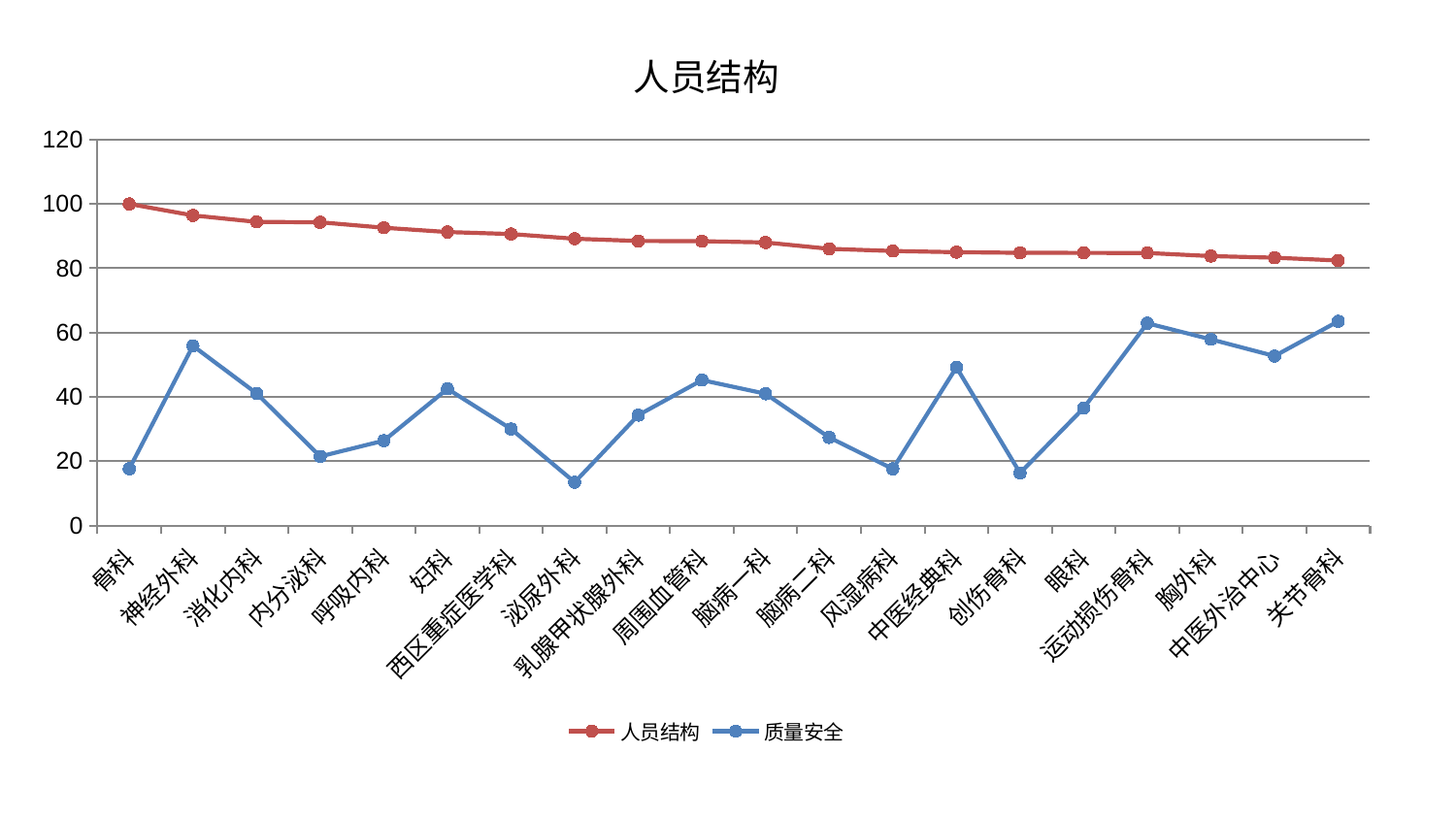

### Chart: 人员结构

| Category | 人员结构 | 质量安全 |
|---|---|---|
| 骨科 | 100.0 | 17.63417882291128 |
| 神经外科 | 96.42928084825628 | 55.872645390230176 |
| 消化内科 | 94.4232534207852 | 41.06646458201721 |
| 内分泌科 | 94.28586715247596 | 21.46021560065432 |
| 呼吸内科 | 92.60591570113746 | 26.366525326192836 |
| 妇科 | 91.27180287833119 | 42.48451547586021 |
| 西区重症医学科 | 90.63912229227213 | 30.00040573936189 |
| 泌尿外科 | 89.18383911048493 | 13.448501665566095 |
| 乳腺甲状腺外科 | 88.49317802072736 | 34.31490041474065 |
| 周围血管科 | 88.41087255105353 | 45.22002024140738 |
| 脑病一科 | 88.02113815429546 | 40.956247472255065 |
| 脑病二科 | 86.05013994384537 | 27.3772259911638 |
| 风湿病科 | 85.35853293231213 | 17.602087486439668 |
| 中医经典科 | 84.99594214898708 | 49.185225911705245 |
| 创伤骨科 | 84.79346145056317 | 16.31710142748561 |
| 眼科 | 84.78261217391696 | 36.51685924252685 |
| 运动损伤骨科 | 84.7421952849973 | 62.89075418915534 |
| 胸外科 | 83.78889014038995 | 57.88740435489755 |
| 中医外治中心 | 83.28160559546996 | 52.71042686892201 |
| 关节骨科 | 82.40213775048349 | 63.49988996850636 |
221